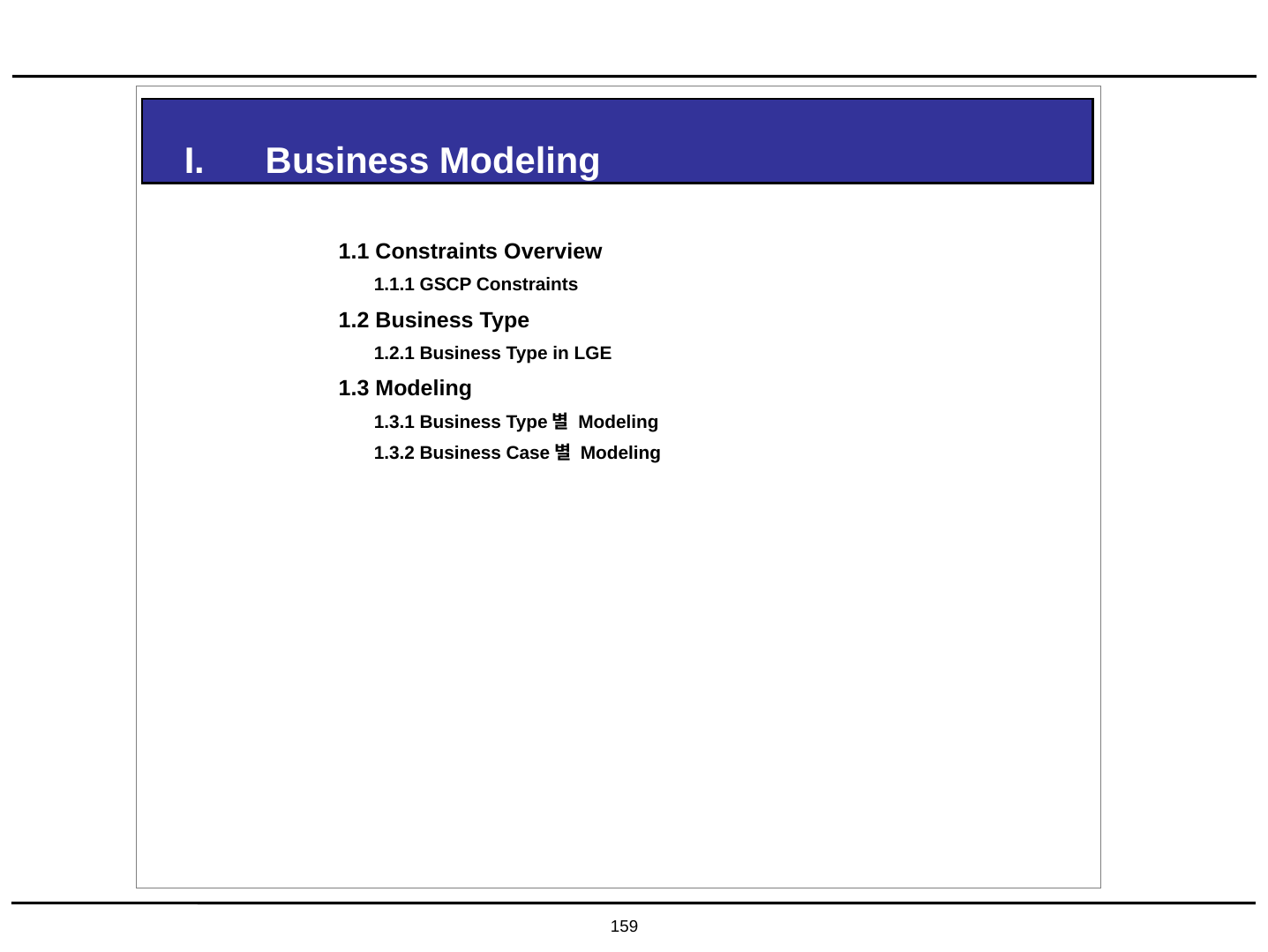

I.      Business Modeling

1.1 Constraints Overview
       1.1.1 GSCP Constraints
1.2 Business Type
       1.2.1 Business Type in LGE
1.3 Modeling
       1.3.1 Business Type별 Modeling
       1.3.2 Business Case별 Modeling
159